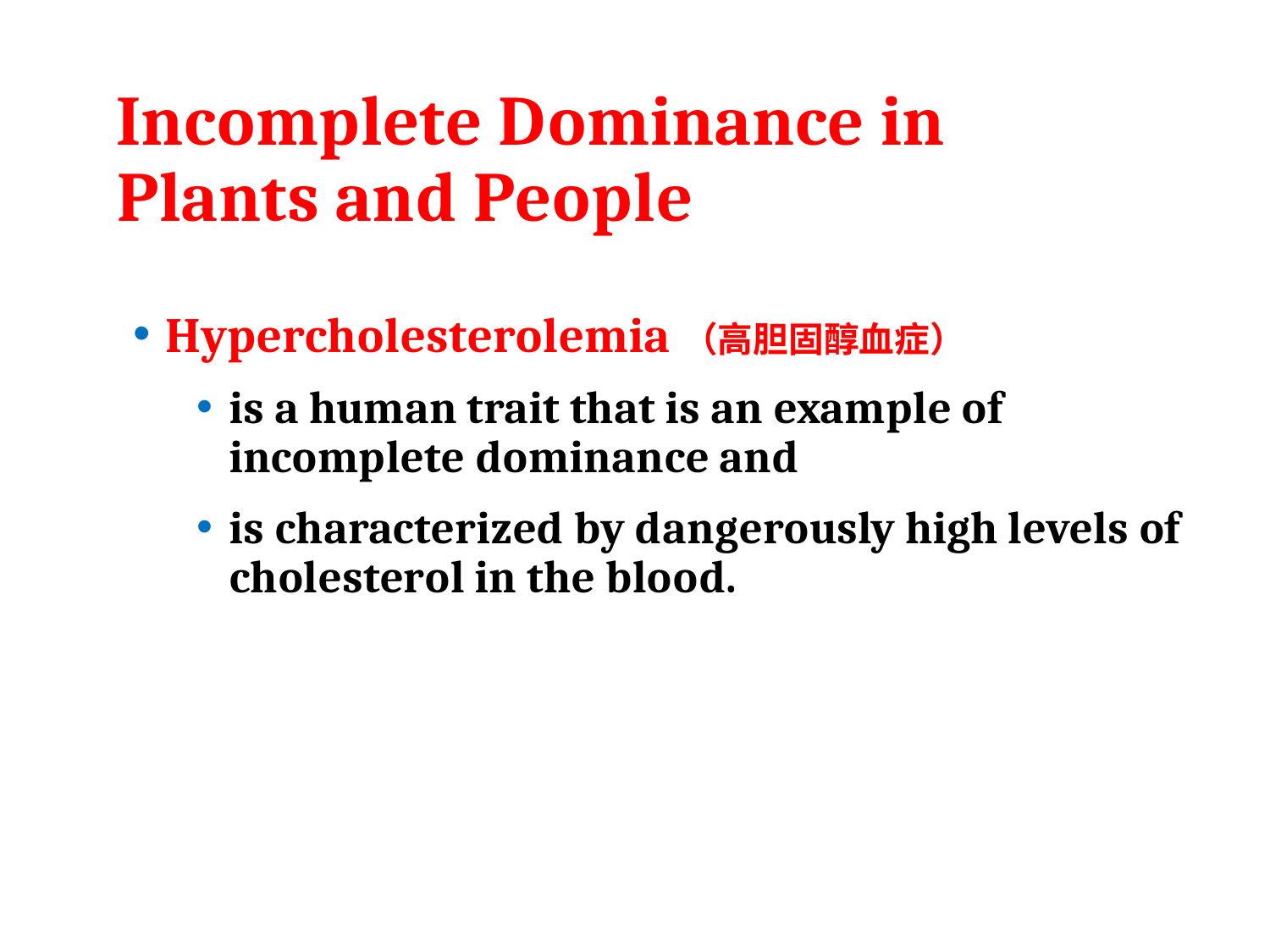

# Incomplete Dominance in Plants and People
Hypercholesterolemia（高胆固醇血症）
is a human trait that is an example of incomplete dominance and
is characterized by dangerously high levels of cholesterol in the blood.